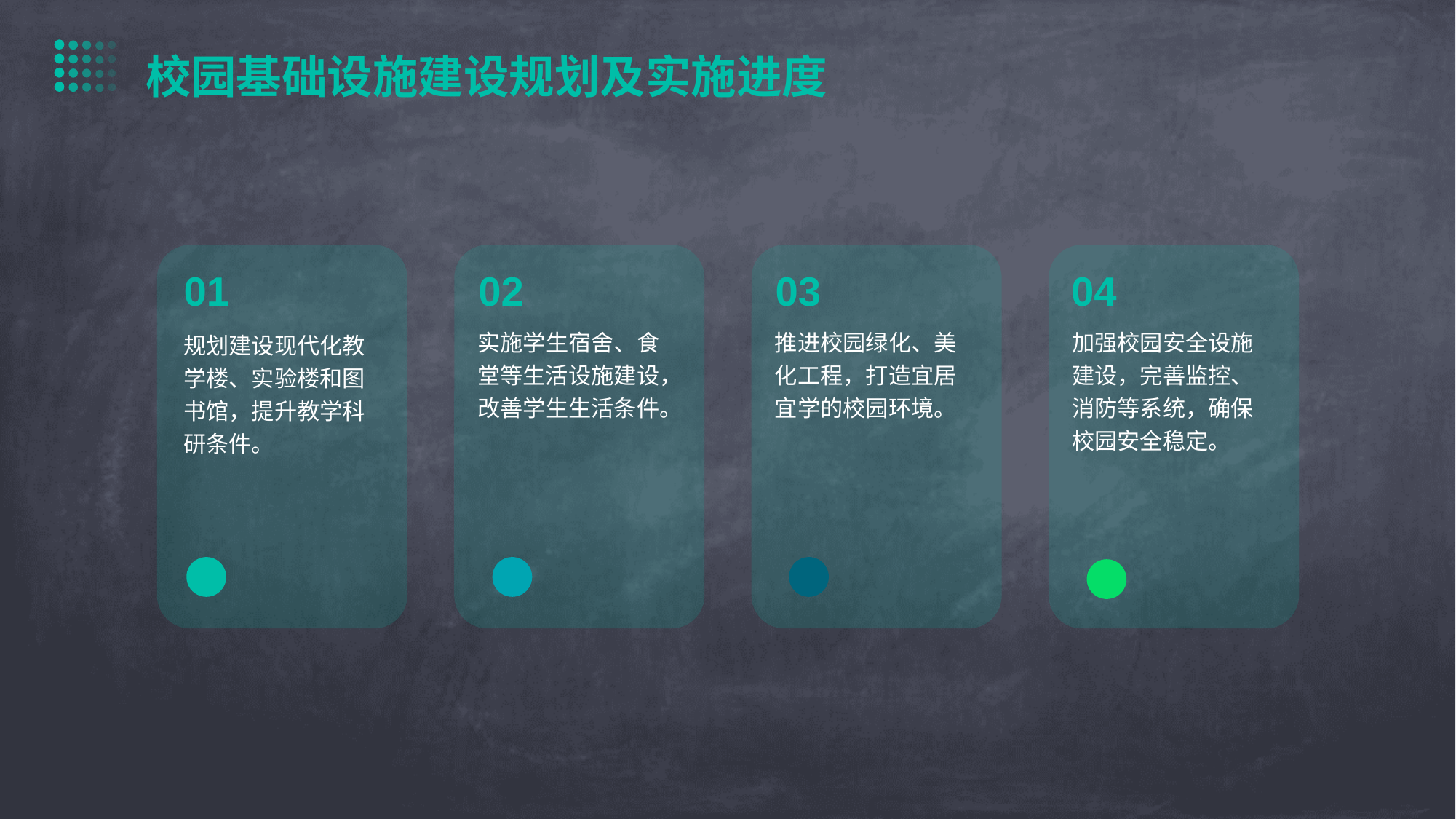

校园基础设施建设规划及实施进度

01
02
03
04
实施学生宿舍、食堂等生活设施建设，改善学生生活条件。
推进校园绿化、美化工程，打造宜居宜学的校园环境。
加强校园安全设施建设，完善监控、消防等系统，确保校园安全稳定。
规划建设现代化教学楼、实验楼和图书馆，提升教学科研条件。